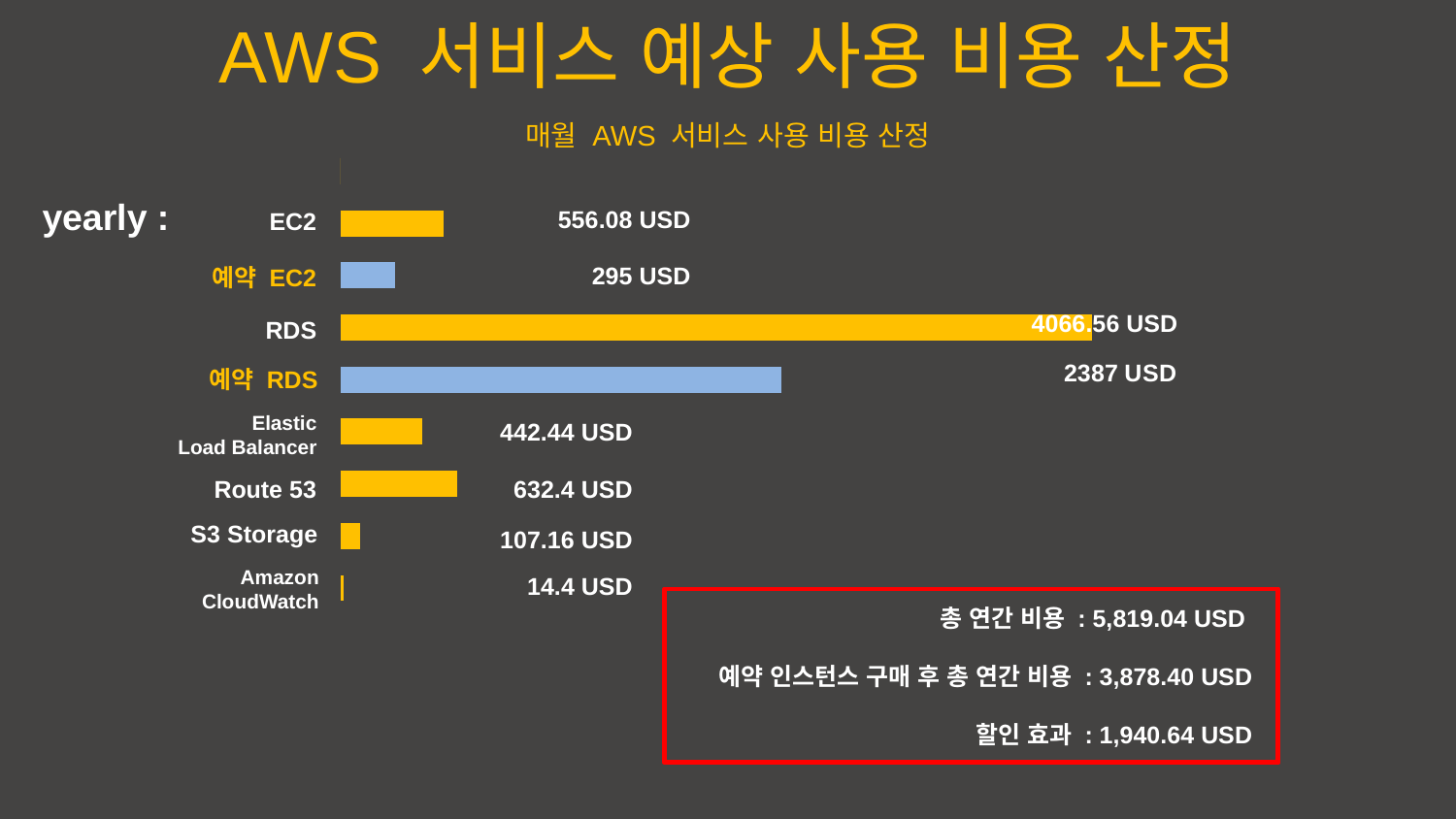

AWS 서비스 예상 사용 비용 산정
매월 AWS 서비스 사용 비용 산정

### Chart

| Category | Series 1 |
|---|---|
| Category 1 | 14.4 |
| Category 2 | 107.16 |
| Category 3 | 632.4 |
| Category 4 | 442.44 |
| Category 5 | 2387.0 |
| Category 6 | 4066.56 |
| Category 7 | 295.0 |
| Category 8 | 556.08 |
yearly :
556.08 USD
EC2
295 USD
 예약 EC2
4066.56 USD
RDS
 예약 RDS
Elastic
Load Balancer
442.44 USD
Route 53
632.4 USD
S3 Storage
107.16 USD
Amazon
CloudWatch
14.4 USD

총 연간 비용 : 5,819.04 USD

예약 인스턴스 구매 후 총 연간 비용 : 3,878.40 USD

할인 효과 : 1,940.64 USD